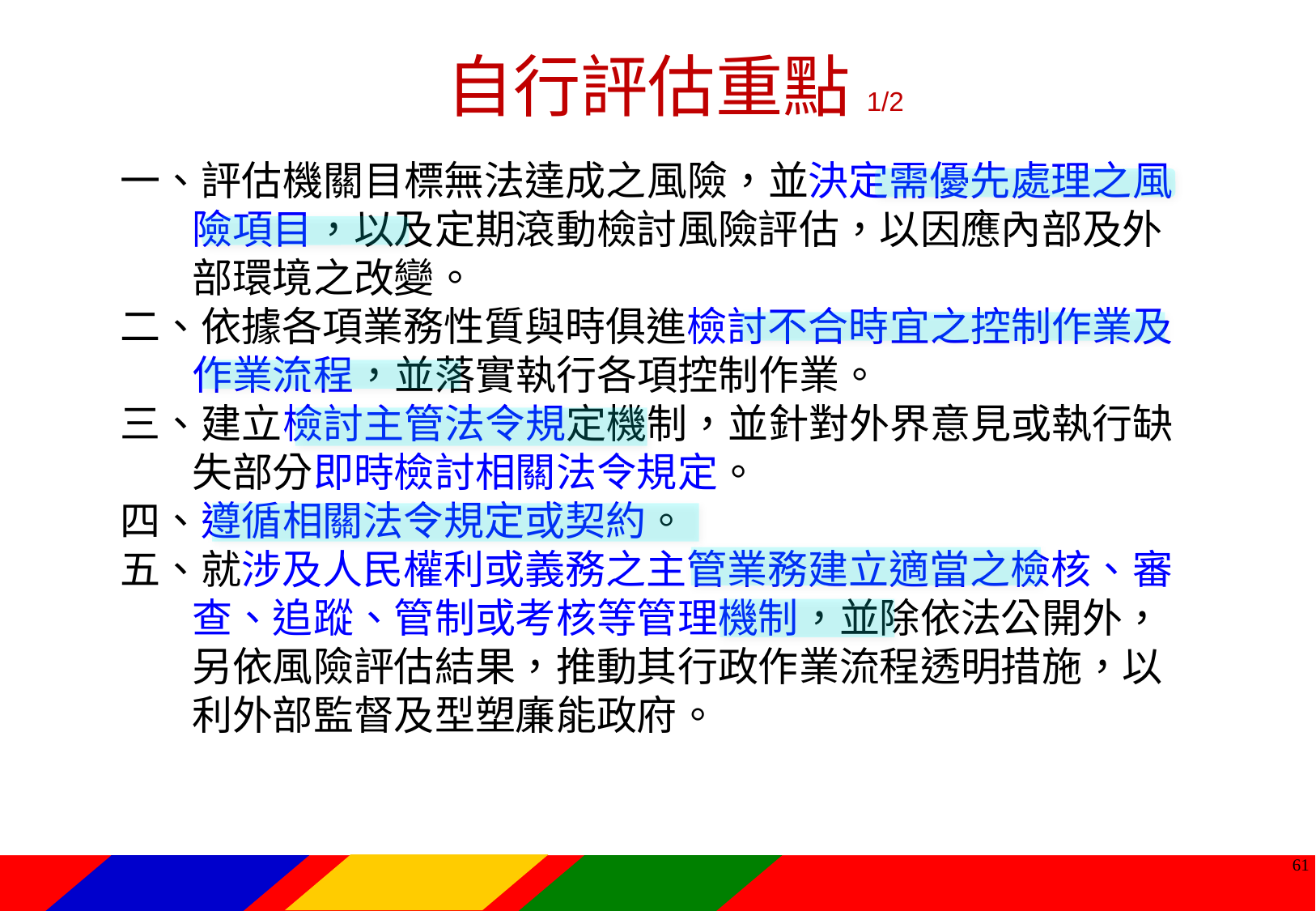

自行評估重點1/2
一、評估機關目標無法達成之風險，並決定需優先處理之風險項目，以及定期滾動檢討風險評估，以因應內部及外部環境之改變。
二、依據各項業務性質與時俱進檢討不合時宜之控制作業及作業流程，並落實執行各項控制作業。
三、建立檢討主管法令規定機制，並針對外界意見或執行缺失部分即時檢討相關法令規定。
四、遵循相關法令規定或契約。
五、就涉及人民權利或義務之主管業務建立適當之檢核、審查、追蹤、管制或考核等管理機制，並除依法公開外，另依風險評估結果，推動其行政作業流程透明措施，以利外部監督及型塑廉能政府。

61